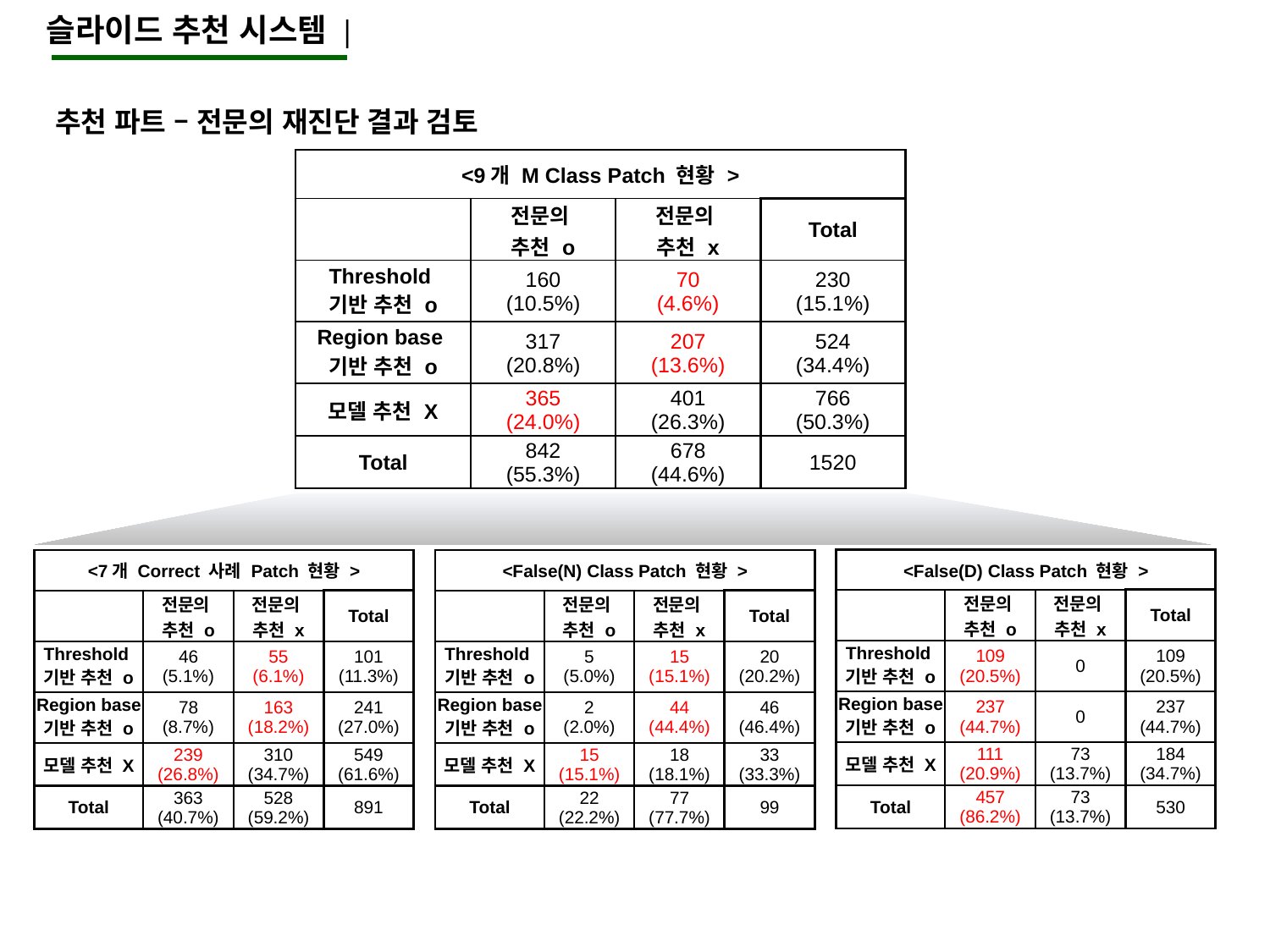

슬라이드 추천 시스템 |
추천 파트 – 전문의 재진단 결과 검토

| <9개 M Class Patch 현황 > |  |  |  |
| --- | --- | --- | --- |
|  | 전문의 추천 o | 전문의 추천 x | Total |
| Threshold 기반 추천 o | 160 (10.5%) | 70 (4.6%) | 230 (15.1%) |
| Region base 기반 추천 o | 317 (20.8%) | 207 (13.6%) | 524 (34.4%) |
| 모델 추천 X | 365 (24.0%) | 401 (26.3%) | 766 (50.3%) |
| Total | 842 (55.3%) | 678 (44.6%) | 1520 |

| <False(D) Class Patch 현황 > |  |  |  |
| --- | --- | --- | --- |
|  | 전문의 추천 o | 전문의 추천 x | Total |
| Threshold 기반 추천 o | 109 (20.5%) | 0 | 109 (20.5%) |
| Region base 기반 추천 o | 237 (44.7%) | 0 | 237 (44.7%) |
| 모델 추천 X | 111 (20.9%) | 73 (13.7%) | 184 (34.7%) |
| Total | 457 (86.2%) | 73 (13.7%) | 530 |
| <7개 Correct 사례 Patch 현황 > |  |  |  |
| --- | --- | --- | --- |
|  | 전문의 추천 o | 전문의 추천 x | Total |
| Threshold 기반 추천 o | 46 (5.1%) | 55 (6.1%) | 101 (11.3%) |
| Region base 기반 추천 o | 78 (8.7%) | 163 (18.2%) | 241 (27.0%) |
| 모델 추천 X | 239 (26.8%) | 310 (34.7%) | 549 (61.6%) |
| Total | 363 (40.7%) | 528 (59.2%) | 891 |
| <False(N) Class Patch 현황 > |  |  |  |
| --- | --- | --- | --- |
|  | 전문의 추천 o | 전문의 추천 x | Total |
| Threshold 기반 추천 o | 5 (5.0%) | 15 (15.1%) | 20 (20.2%) |
| Region base 기반 추천 o | 2 (2.0%) | 44 (44.4%) | 46 (46.4%) |
| 모델 추천 X | 15 (15.1%) | 18 (18.1%) | 33 (33.3%) |
| Total | 22 (22.2%) | 77 (77.7%) | 99 |